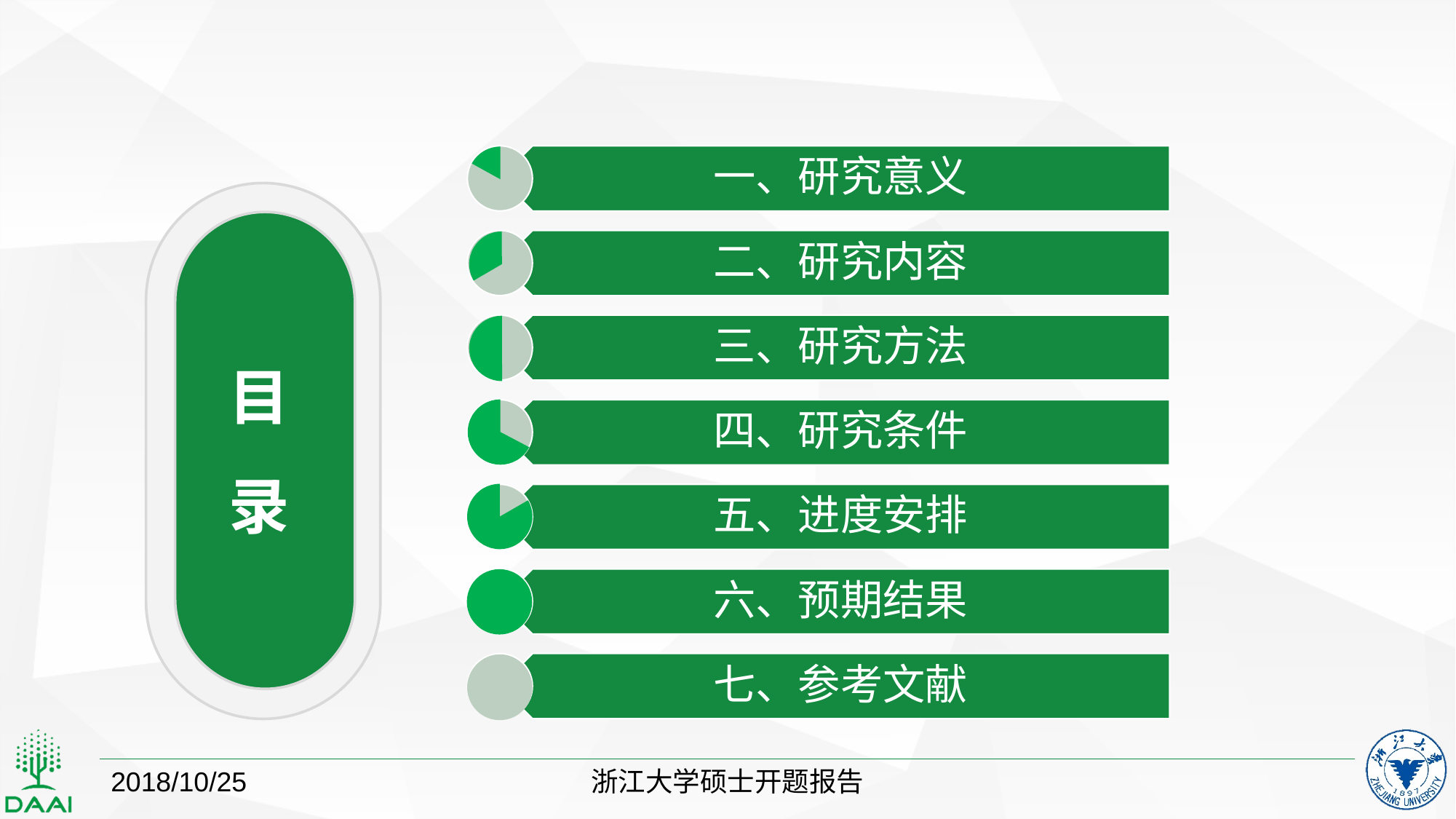

一、研究意义
二、研究内容
三、研究方法
四、研究条件
五、进度安排
六、预期结果
七、参考文献

目录

2018/10/25
浙江大学硕士开题报告